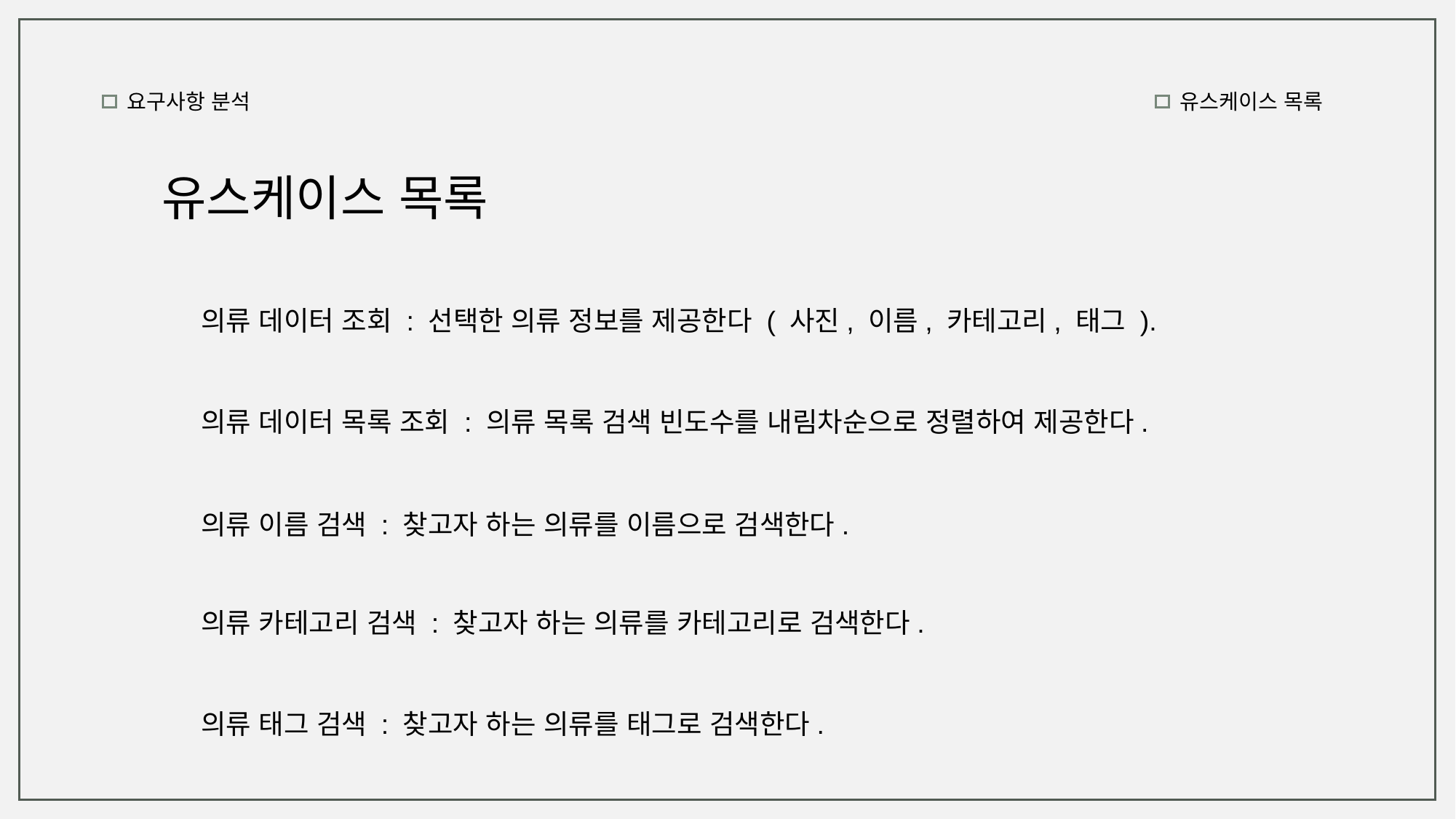

요구사항 분석
유스케이스 목록

유스케이스 목록
의류 데이터 조회 : 선택한 의류 정보를 제공한다 ( 사진, 이름, 카테고리, 태그 ).

의류 데이터 목록 조회 : 의류 목록 검색 빈도수를 내림차순으로 정렬하여 제공한다.
의류 이름 검색 : 찾고자 하는 의류를 이름으로 검색한다.

의류 카테고리 검색 : 찾고자 하는 의류를 카테고리로 검색한다.

의류 태그 검색 : 찾고자 하는 의류를 태그로 검색한다.